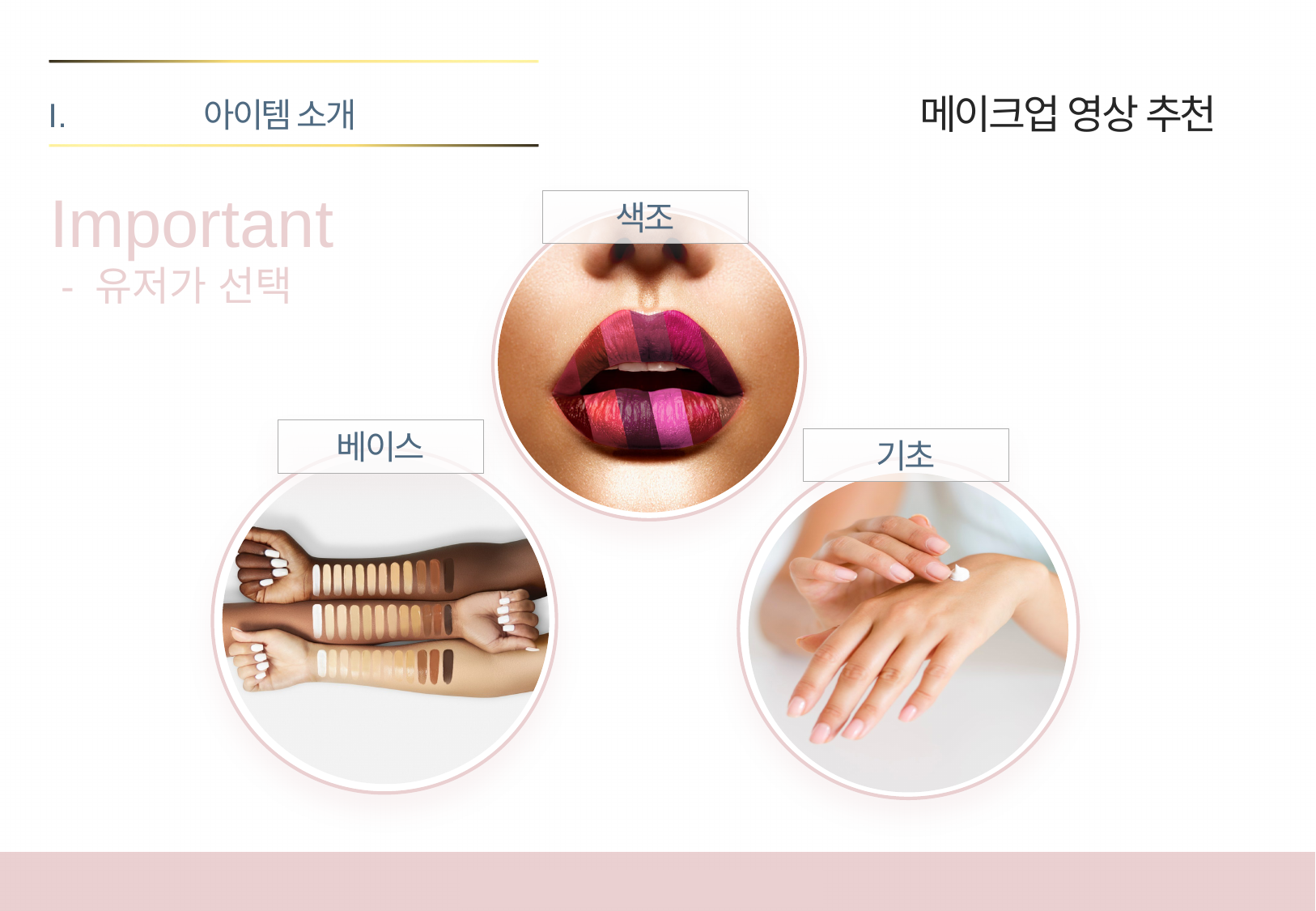

아이템 소개
메이크업 영상 추천
Important
 - 유저가 선택
색조

베이스
기초